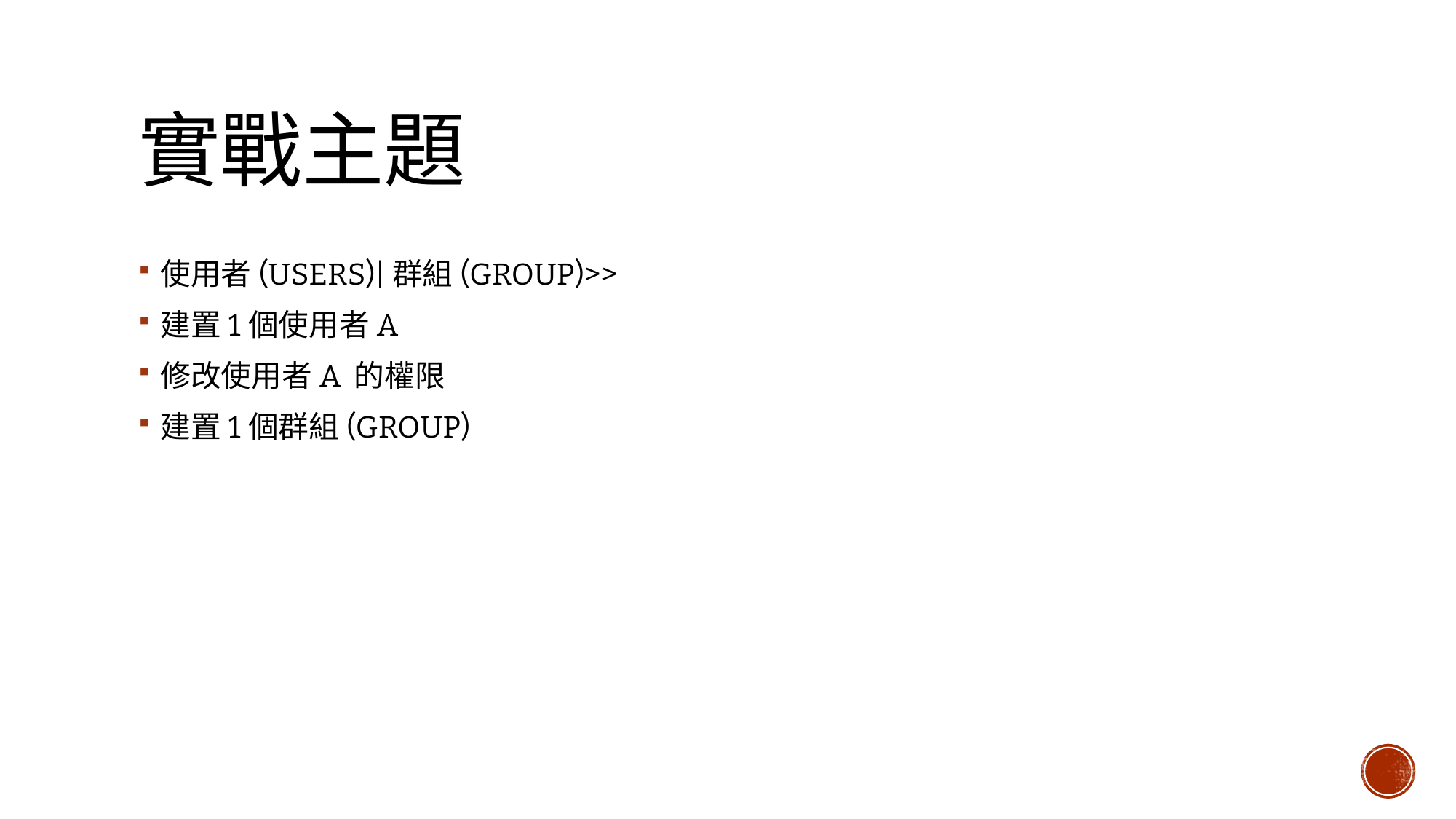

# 實戰主題
使用者(USERS)|群組(GROUP)>>
建置1個使用者A
修改使用者A 的權限
建置1個群組(GROUP)